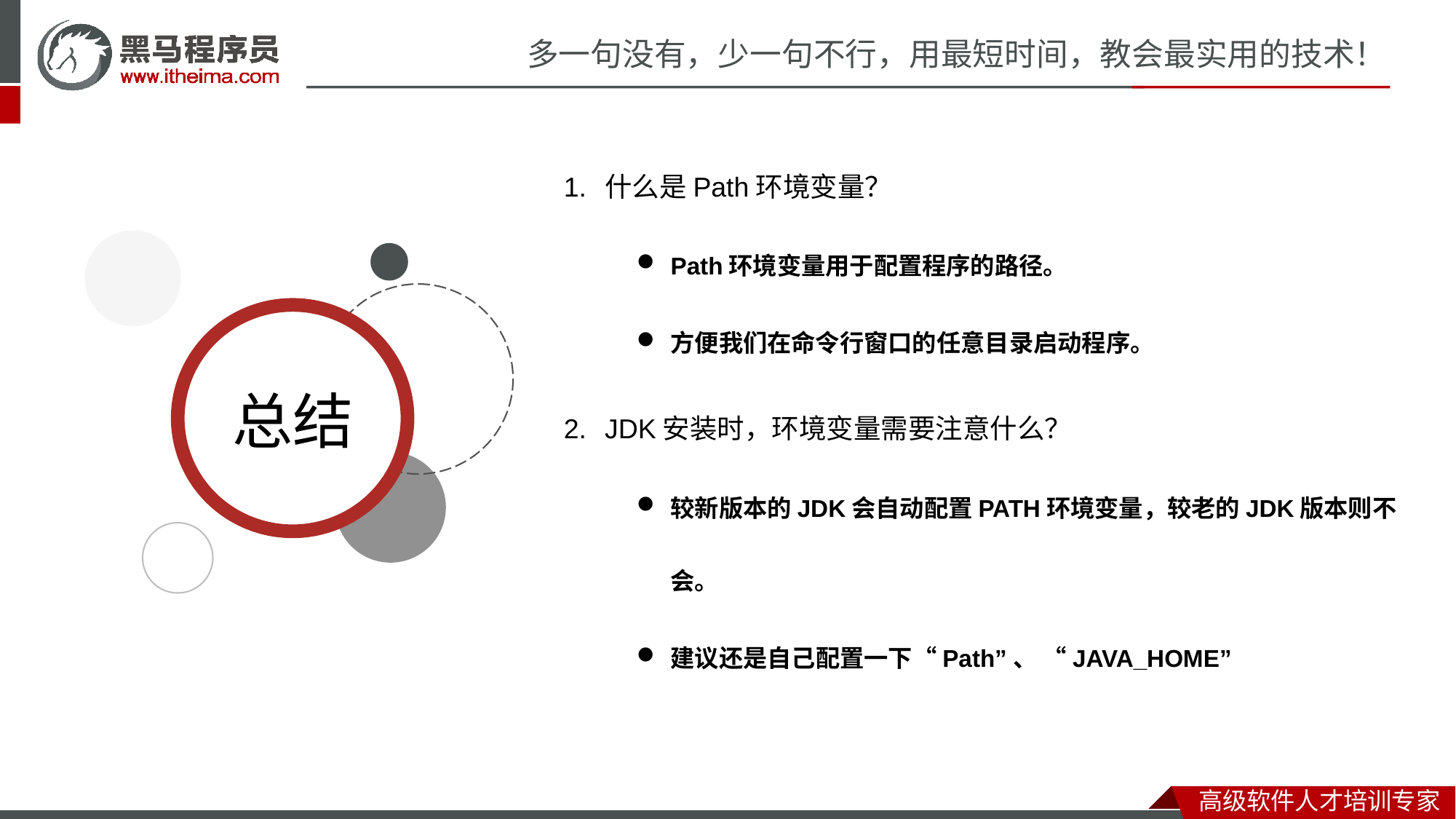

什么是Path环境变量？
Path环境变量用于配置程序的路径。
方便我们在命令行窗口的任意目录启动程序。
JDK安装时，环境变量需要注意什么？
较新版本的JDK会自动配置PATH环境变量，较老的JDK版本则不会。
建议还是自己配置一下“Path”、 “JAVA_HOME”